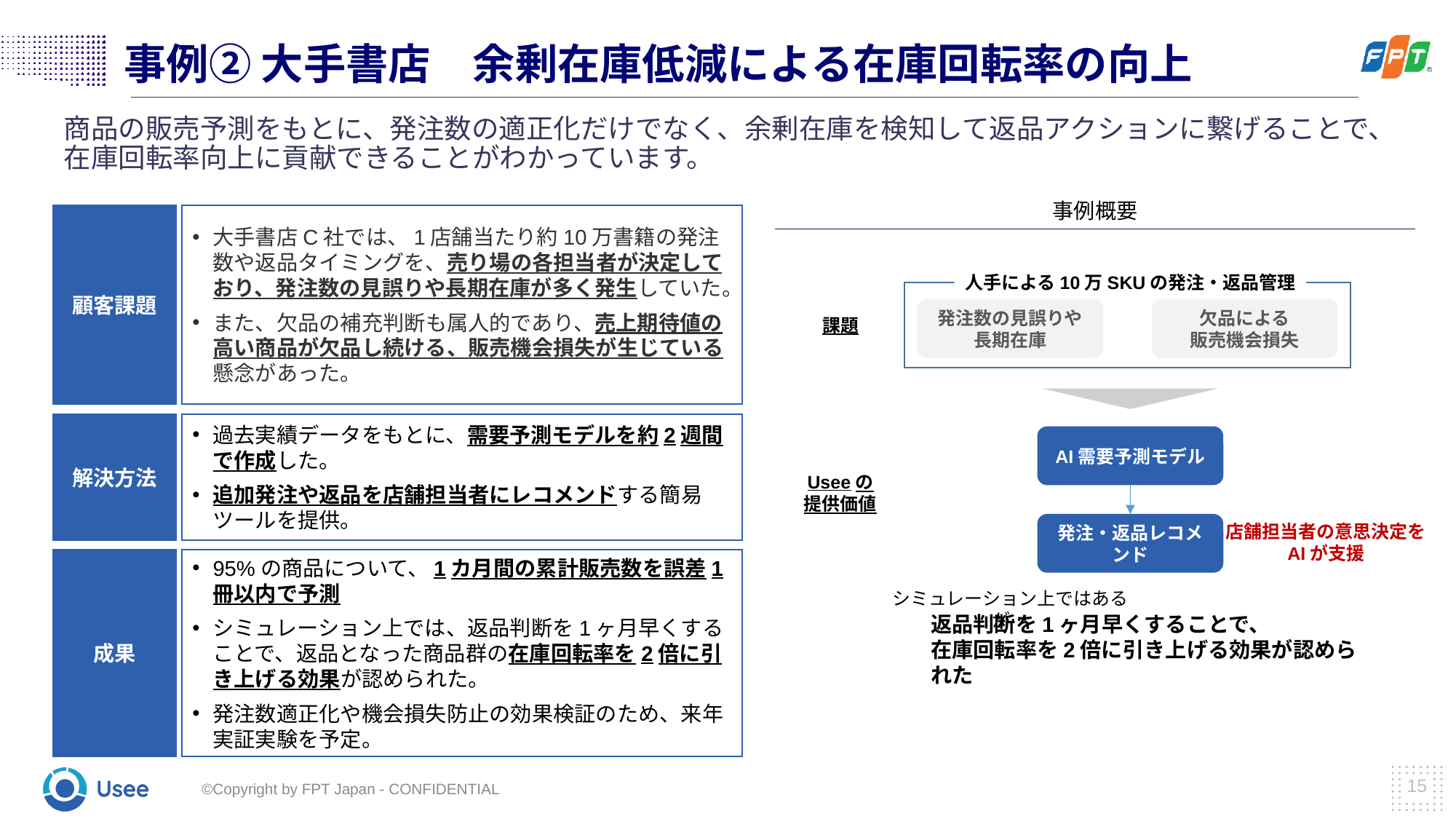

# 事例② 大手書店　余剰在庫低減による在庫回転率の向上
商品の販売予測をもとに、発注数の適正化だけでなく、余剰在庫を検知して返品アクションに繋げることで、在庫回転率向上に貢献できることがわかっています。
事例概要
顧客課題
大手書店C社では、1店舗当たり約10万書籍の発注数や返品タイミングを、売り場の各担当者が決定しており、発注数の見誤りや長期在庫が多く発生していた。
また、欠品の補充判断も属人的であり、売上期待値の高い商品が欠品し続ける、販売機会損失が生じている懸念があった。
人手による10万SKUの発注・返品管理

発注数の見誤りや
長期在庫
欠品による
販売機会損失
課題

解決方法
過去実績データをもとに、需要予測モデルを約2週間で作成した。
追加発注や返品を店舗担当者にレコメンドする簡易ツールを提供。
AI需要予測モデル
Useeの
提供価値
店舗担当者の意思決定を
AIが支援
発注・返品レコメンド
成果
95%の商品について、1カ月間の累計販売数を誤差1冊以内で予測
シミュレーション上では、返品判断を1ヶ月早くすることで、返品となった商品群の在庫回転率を2倍に引き上げる効果が認められた。
発注数適正化や機会損失防止の効果検証のため、来年実証実験を予定。
シミュレーション上ではあるが…
返品判断を1ヶ月早くすることで、
在庫回転率を2倍に引き上げる効果が認められた
15
©Copyright by FPT Japan - CONFIDENTIAL